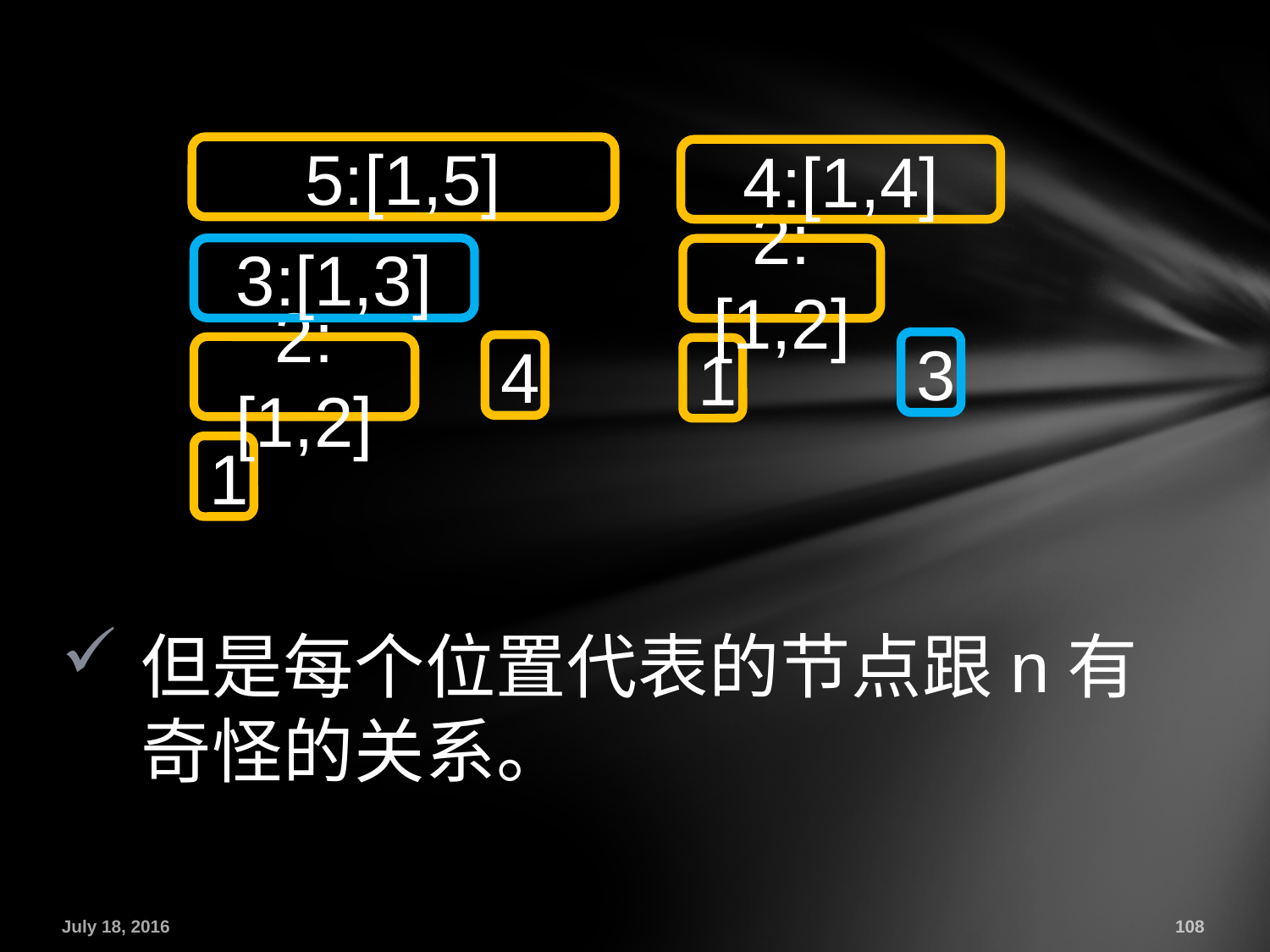

5:[1,5]
4:[1,4]
3:[1,3]
2:[1,2]
3
4
2:[1,2]
1
1
但是每个位置代表的节点跟n有奇怪的关系。

July 18, 2016

108